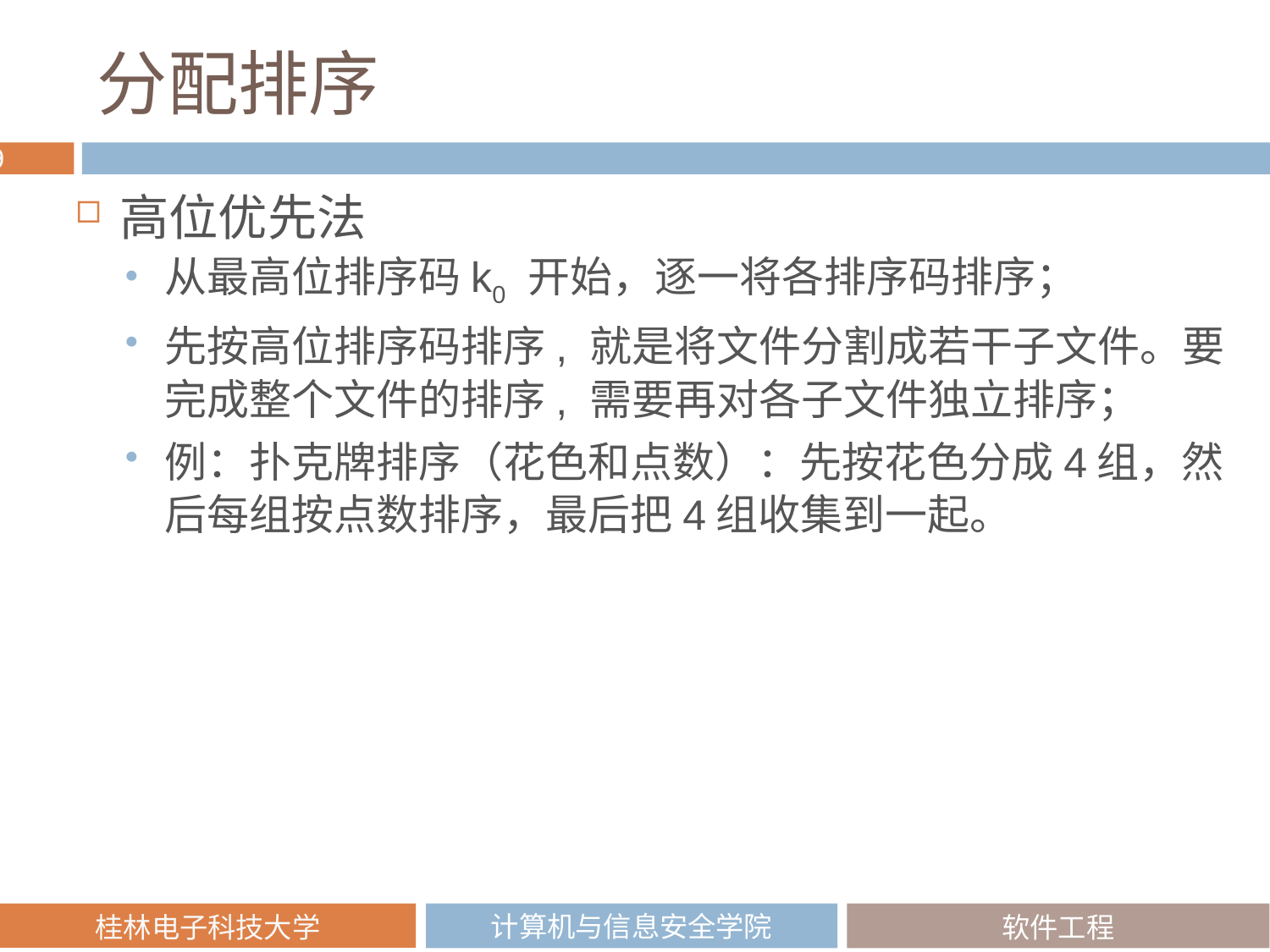

# 分配排序
高位优先法
从最高位排序码k0 开始，逐一将各排序码排序；
先按高位排序码排序, 就是将文件分割成若干子文件。要完成整个文件的排序, 需要再对各子文件独立排序；
例：扑克牌排序（花色和点数）：先按花色分成4组，然后每组按点数排序，最后把4组收集到一起。